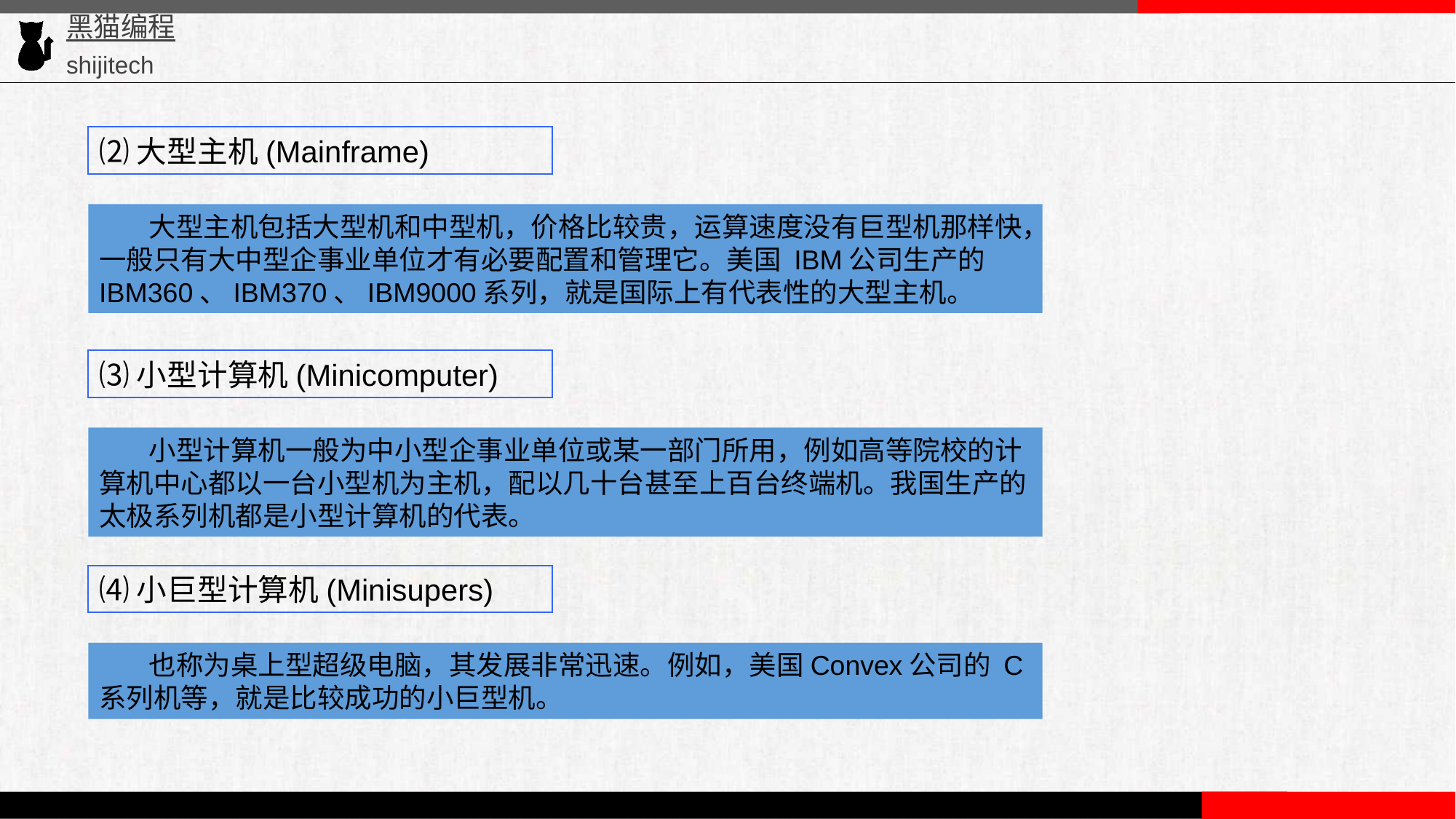

⑵大型主机(Mainframe)
       大型主机包括大型机和中型机，价格比较贵，运算速度没有巨型机那样快，一般只有大中型企事业单位才有必要配置和管理它。美国 IBM公司生产的IBM360、IBM370、IBM9000系列，就是国际上有代表性的大型主机。
⑶小型计算机(Minicomputer)
       小型计算机一般为中小型企事业单位或某一部门所用，例如高等院校的计算机中心都以一台小型机为主机，配以几十台甚至上百台终端机。我国生产的太极系列机都是小型计算机的代表。
⑷小巨型计算机(Minisupers)
       也称为桌上型超级电脑，其发展非常迅速。例如，美国Convex公司的 C系列机等，就是比较成功的小巨型机。